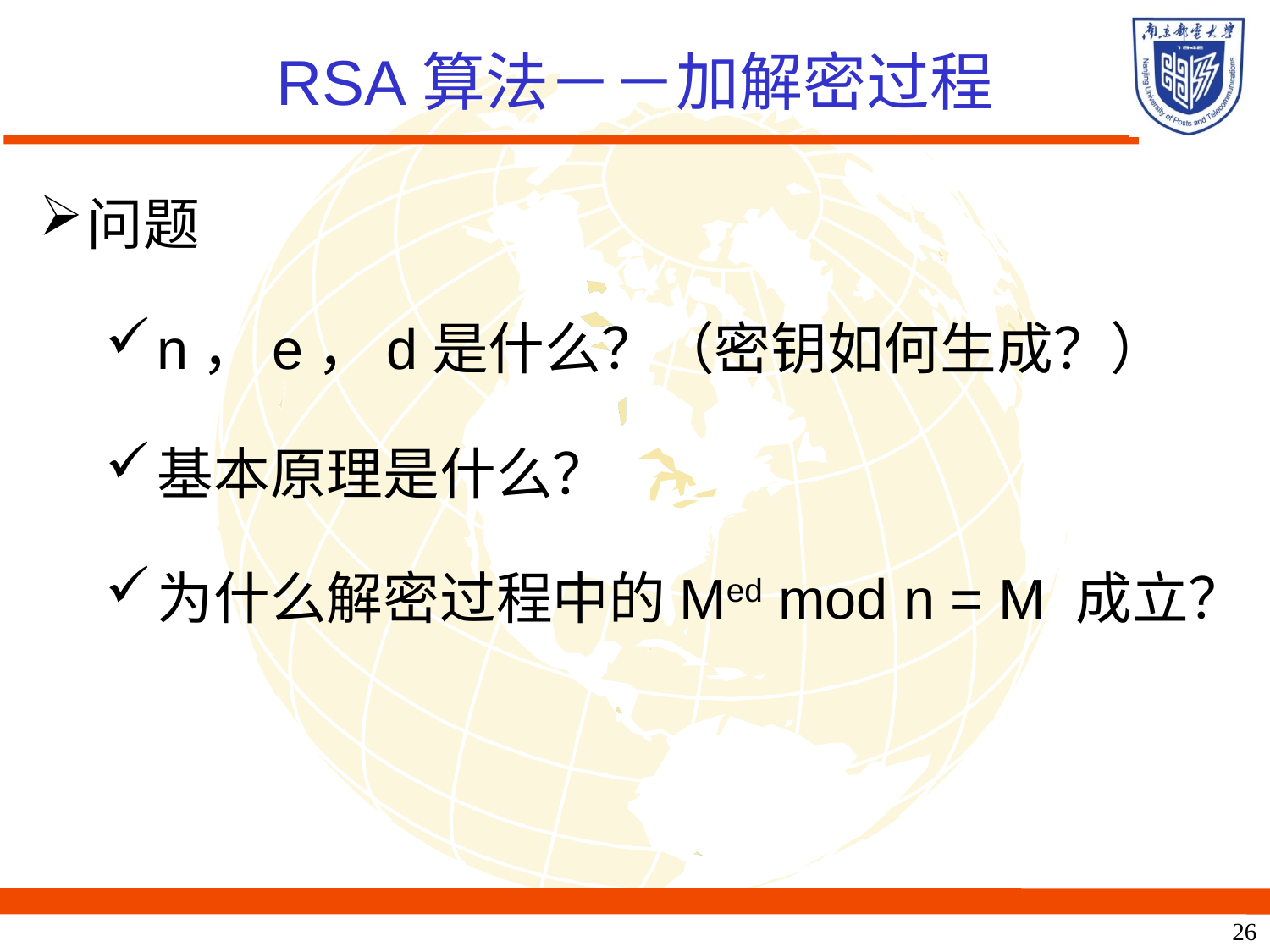

# RSA算法－－加解密过程
问题
n，e，d是什么？（密钥如何生成？）
基本原理是什么？
为什么解密过程中的Med mod n = M 成立？
26